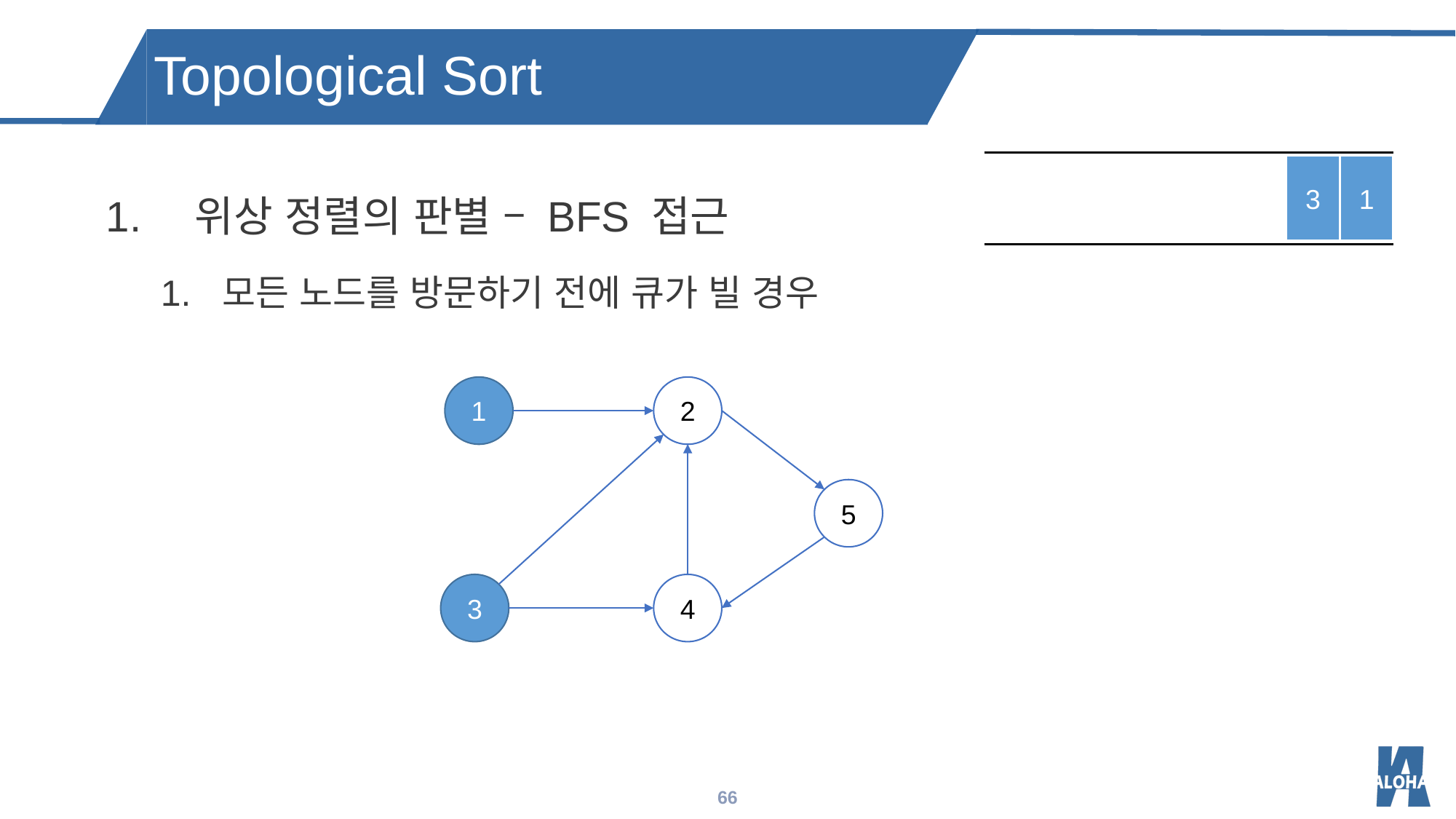

Topological Sort
3
1
위상 정렬의 판별 – BFS 접근
모든 노드를 방문하기 전에 큐가 빌 경우
1
2
5
3
4
66